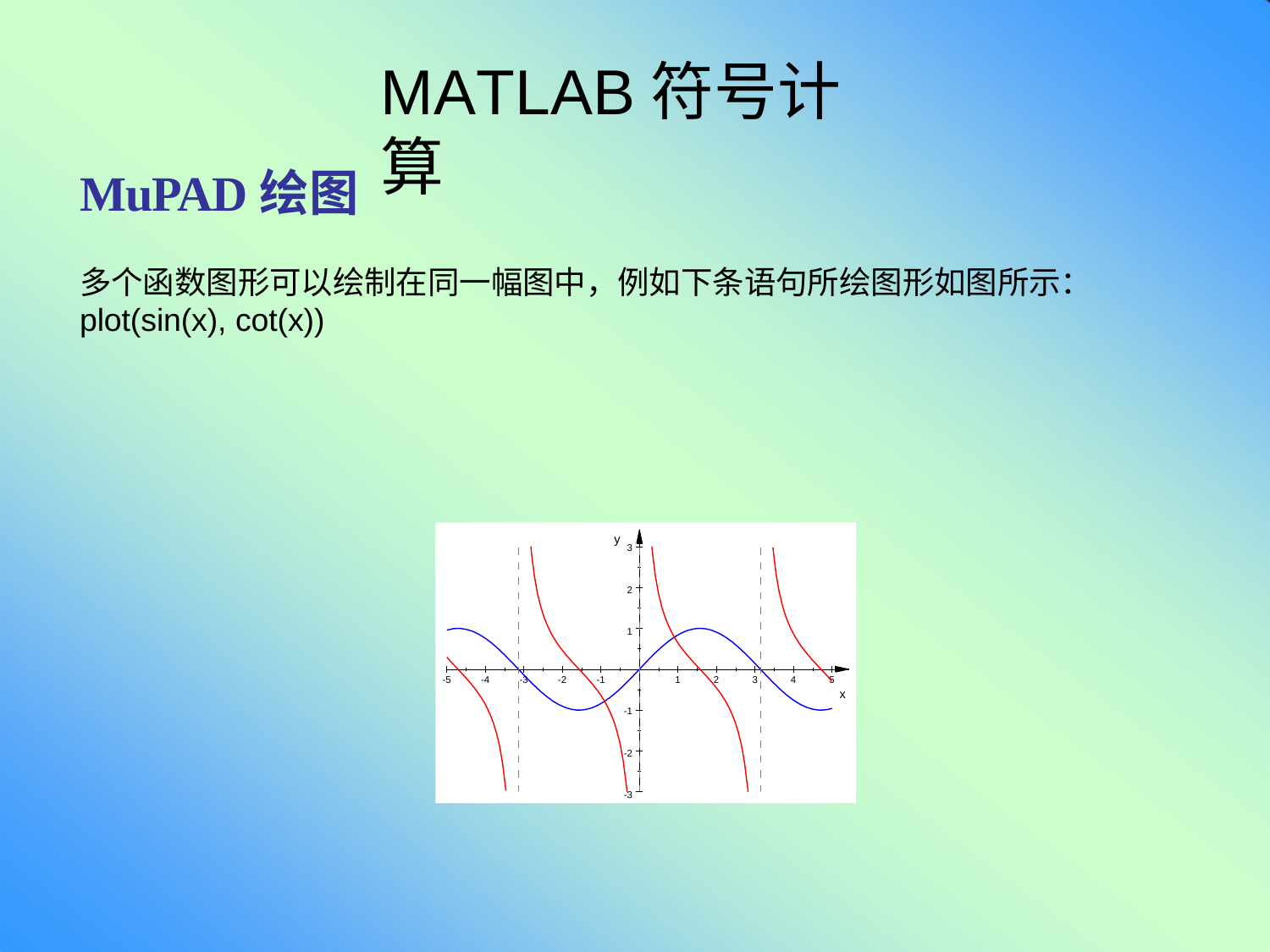

# MATLAB符号计算
MuPAD绘图
多个函数图形可以绘制在同一幅图中，例如下条语句所绘图形如图所示：
plot(sin(x), cot(x))

y
3

2

1

-5	-4	-3	-2	-1
1	2	3	4	5

x

-1

-2

-3